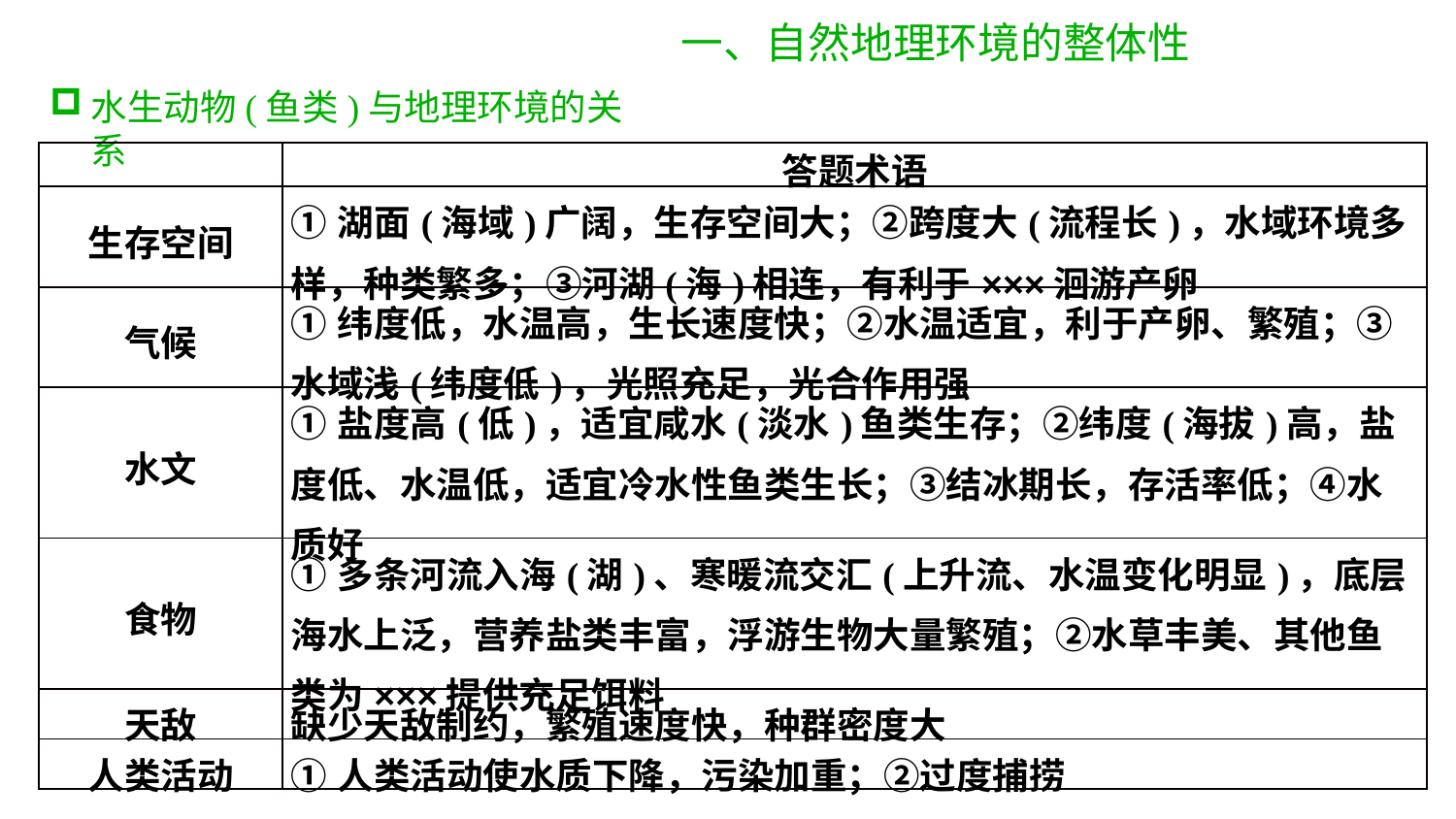

一、自然地理环境的整体性
水生动物(鱼类)与地理环境的关系
|  | 答题术语 |
| --- | --- |
| 生存空间 | ①湖面(海域)广阔，生存空间大；②跨度大(流程长)，水域环境多样，种类繁多；③河湖(海)相连，有利于×××洄游产卵 |
| 气候 | ①纬度低，水温高，生长速度快；②水温适宜，利于产卵、繁殖；③水域浅(纬度低)，光照充足，光合作用强 |
| 水文 | ①盐度高(低)，适宜咸水(淡水)鱼类生存；②纬度(海拔)高，盐度低、水温低，适宜冷水性鱼类生长；③结冰期长，存活率低；④水质好 |
| 食物 | ①多条河流入海(湖)、寒暖流交汇(上升流、水温变化明显)，底层海水上泛，营养盐类丰富，浮游生物大量繁殖；②水草丰美、其他鱼类为×××提供充足饵料 |
| 天敌 | 缺少天敌制约，繁殖速度快，种群密度大 |
| 人类活动 | ①人类活动使水质下降，污染加重；②过度捕捞 |